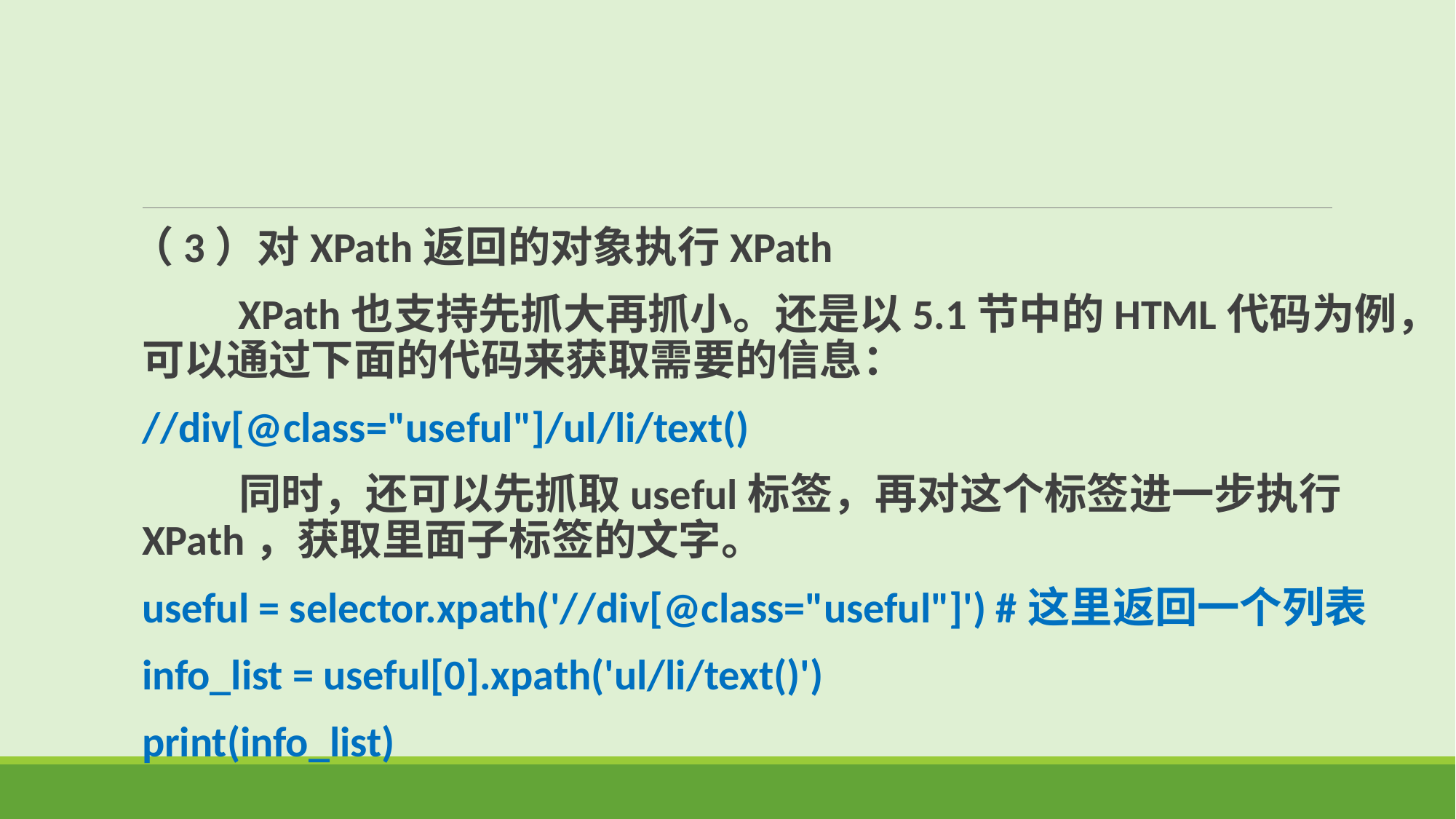

（3）对XPath返回的对象执行XPath
          XPath也支持先抓大再抓小。还是以5.1节中的HTML代码为例，可以通过下面的代码来获取需要的信息：
//div[@class="useful"]/ul/li/text()
         同时，还可以先抓取useful标签，再对这个标签进一步执行XPath，获取里面子标签的文字。
useful = selector.xpath('//div[@class="useful"]') #这里返回一个列表
info_list = useful[0].xpath('ul/li/text()')
print(info_list)